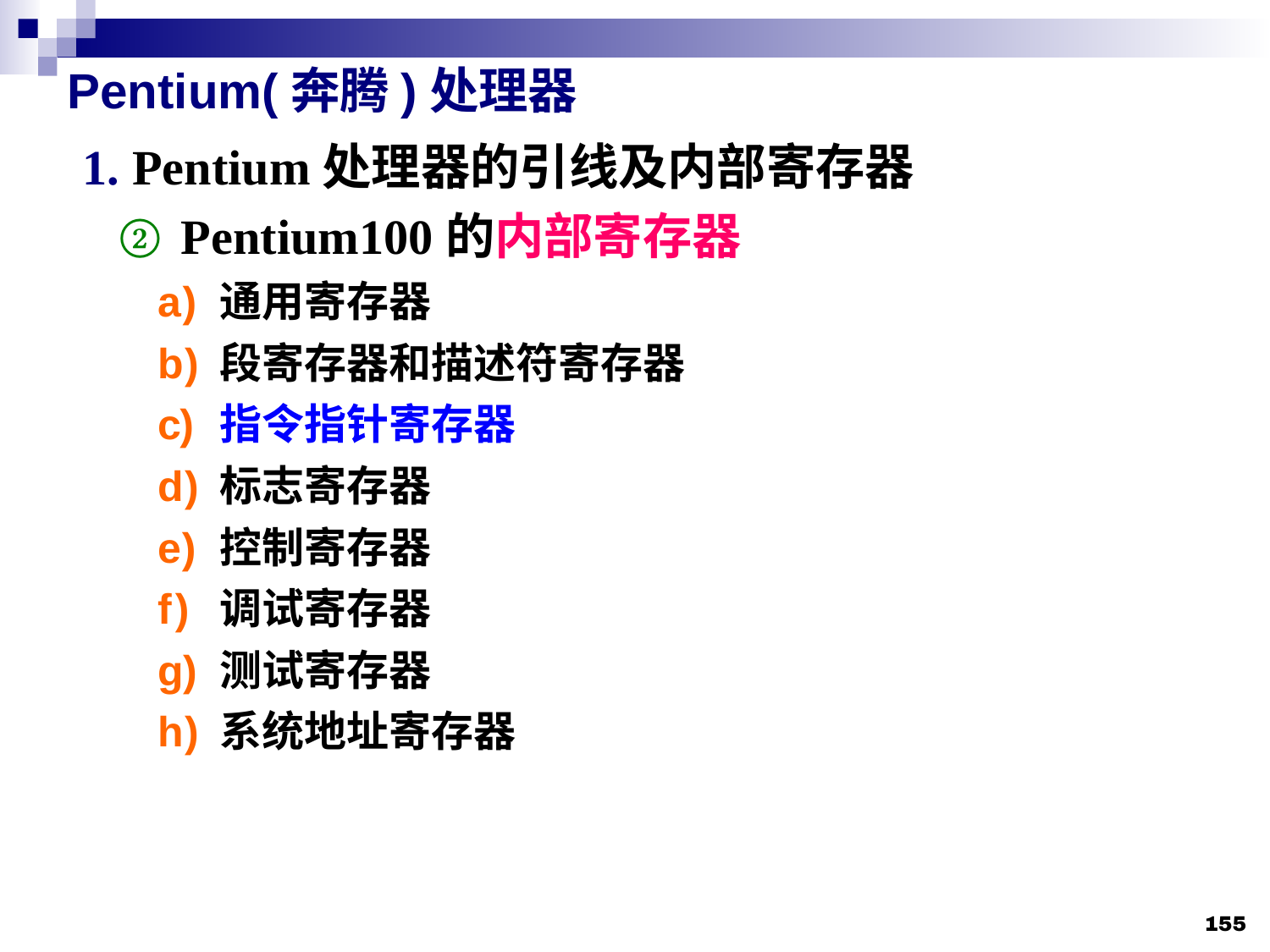

# Pentium(奔腾)处理器
Pentium处理器的引线及内部寄存器
Pentium100的内部寄存器
通用寄存器
段寄存器和描述符寄存器
指令指针寄存器
标志寄存器
控制寄存器
调试寄存器
测试寄存器
系统地址寄存器
155